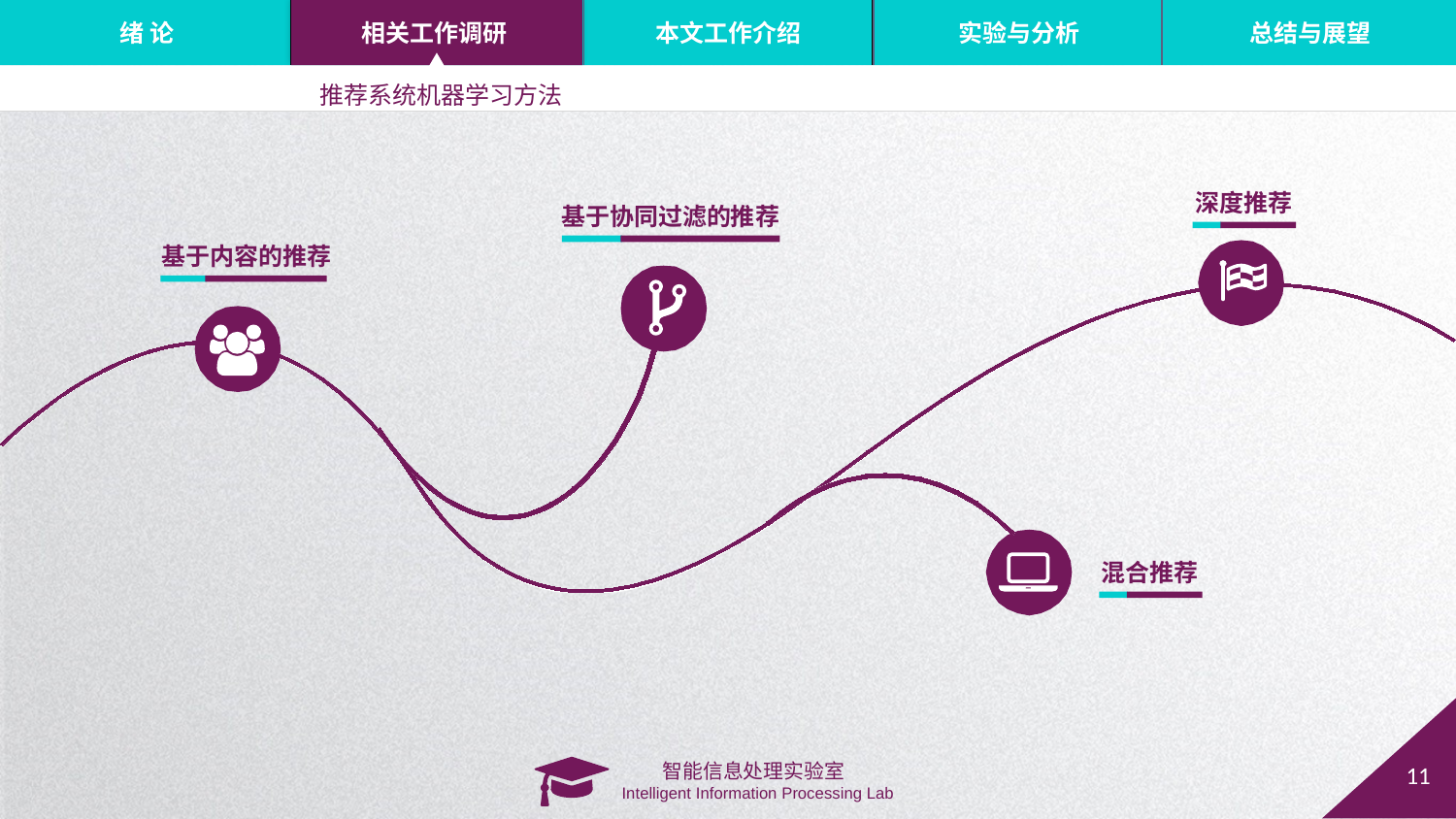

推荐系统机器学习方法
深度推荐
基于协同过滤的推荐

基于内容的推荐

混合推荐

11